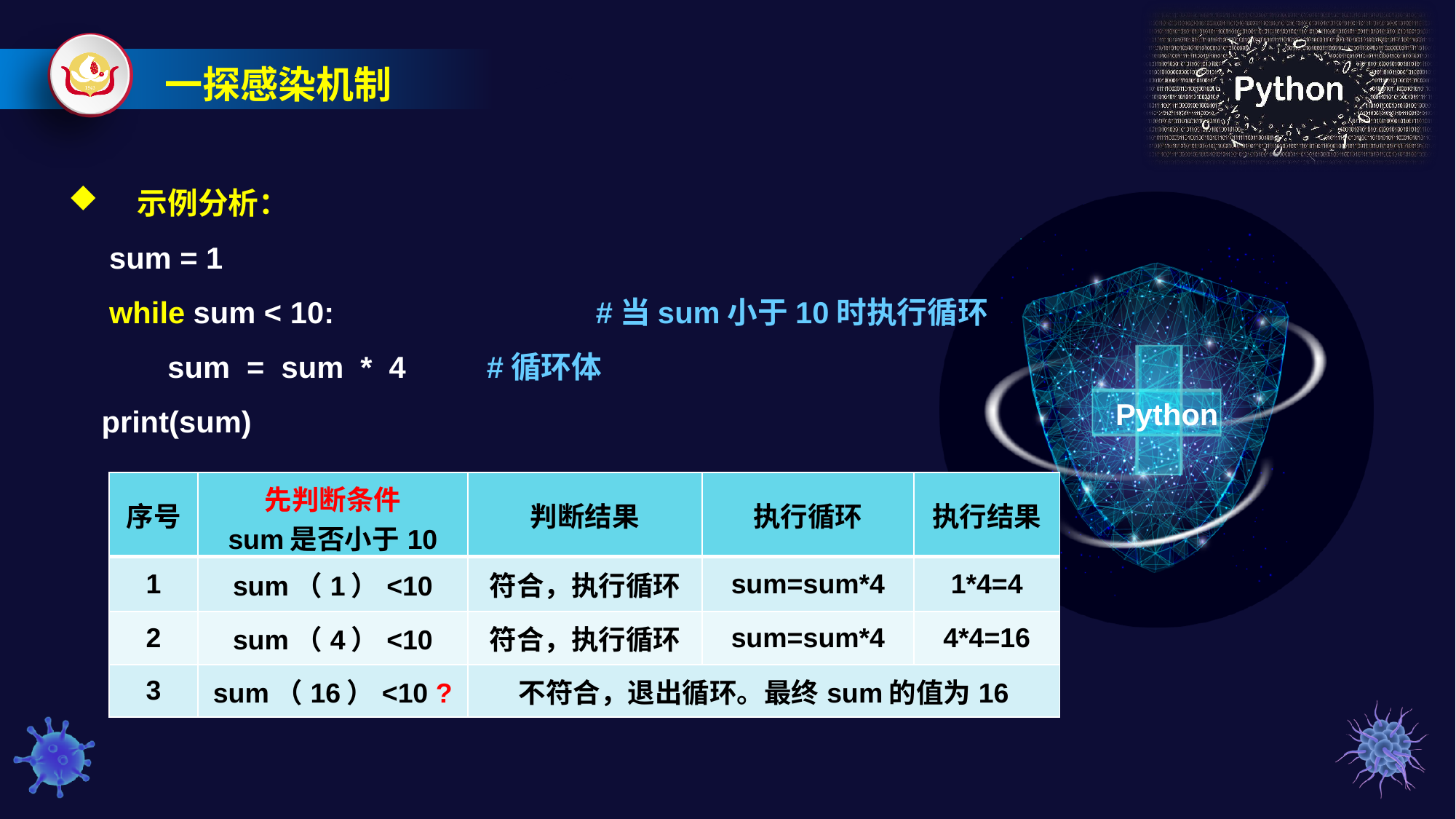

一探感染机制
   示例分析：
	sum = 1
	while sum < 10:	      	      #当sum小于10时执行循环
	       sum  =  sum  *  4	      #循环体
    print(sum)

Python
| 序号 | 先判断条件 sum是否小于10 | 判断结果 | 执行循环 | 执行结果 |
| --- | --- | --- | --- | --- |
| 1 | sum（1）<10 | 符合，执行循环 | sum=sum\*4 | 1\*4=4 |
| 2 | sum（4）<10 | 符合，执行循环 | sum=sum\*4 | 4\*4=16 |
| 3 | sum（16）<10 ? | 不符合，退出循环。最终sum的值为16 |  |  |